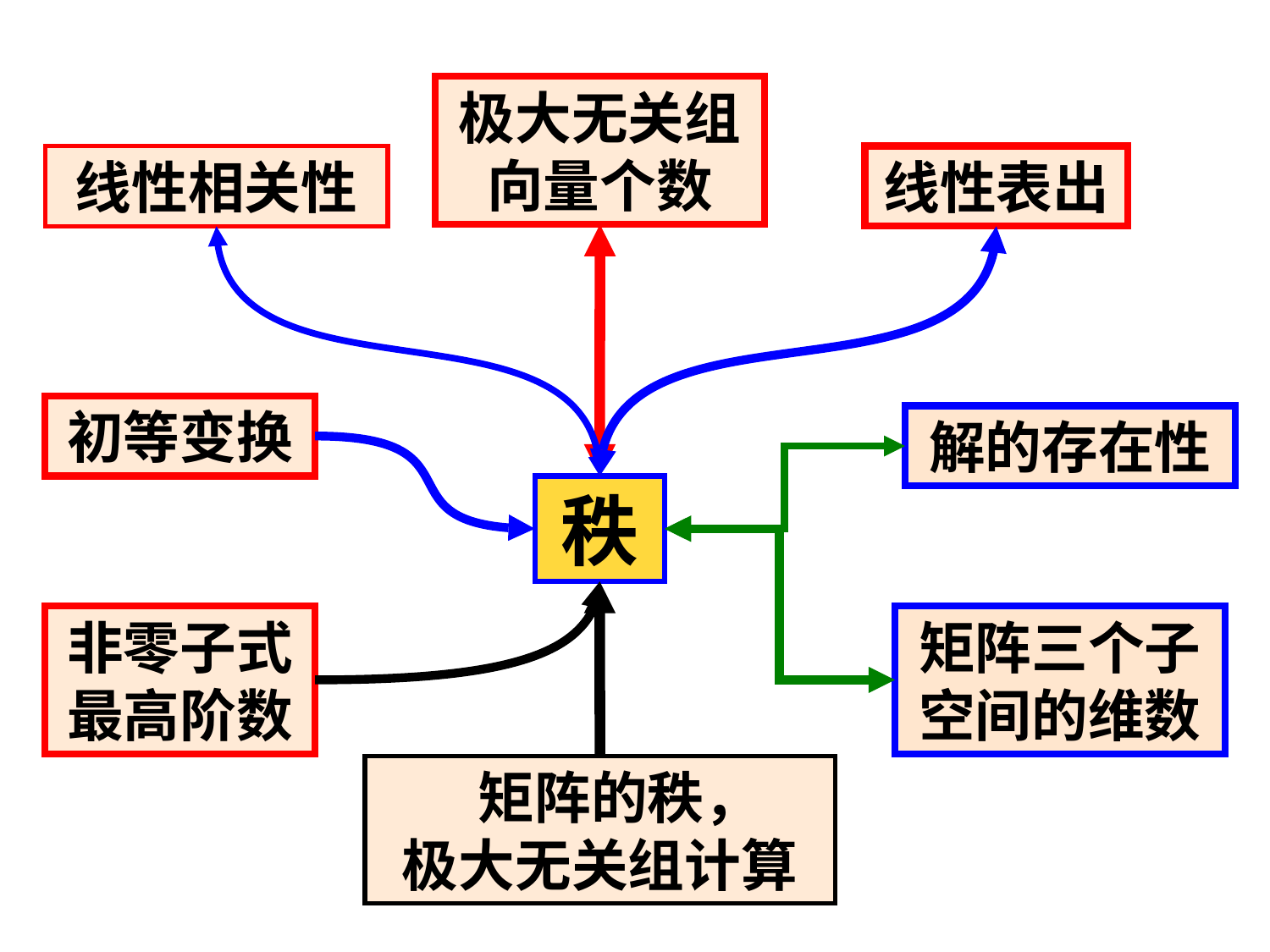

极大无关组向量个数
线性相关性
线性表出
初等变换
解的存在性
秩
非零子式最高阶数
矩阵三个子空间的维数
  矩阵的秩，
极大无关组计算